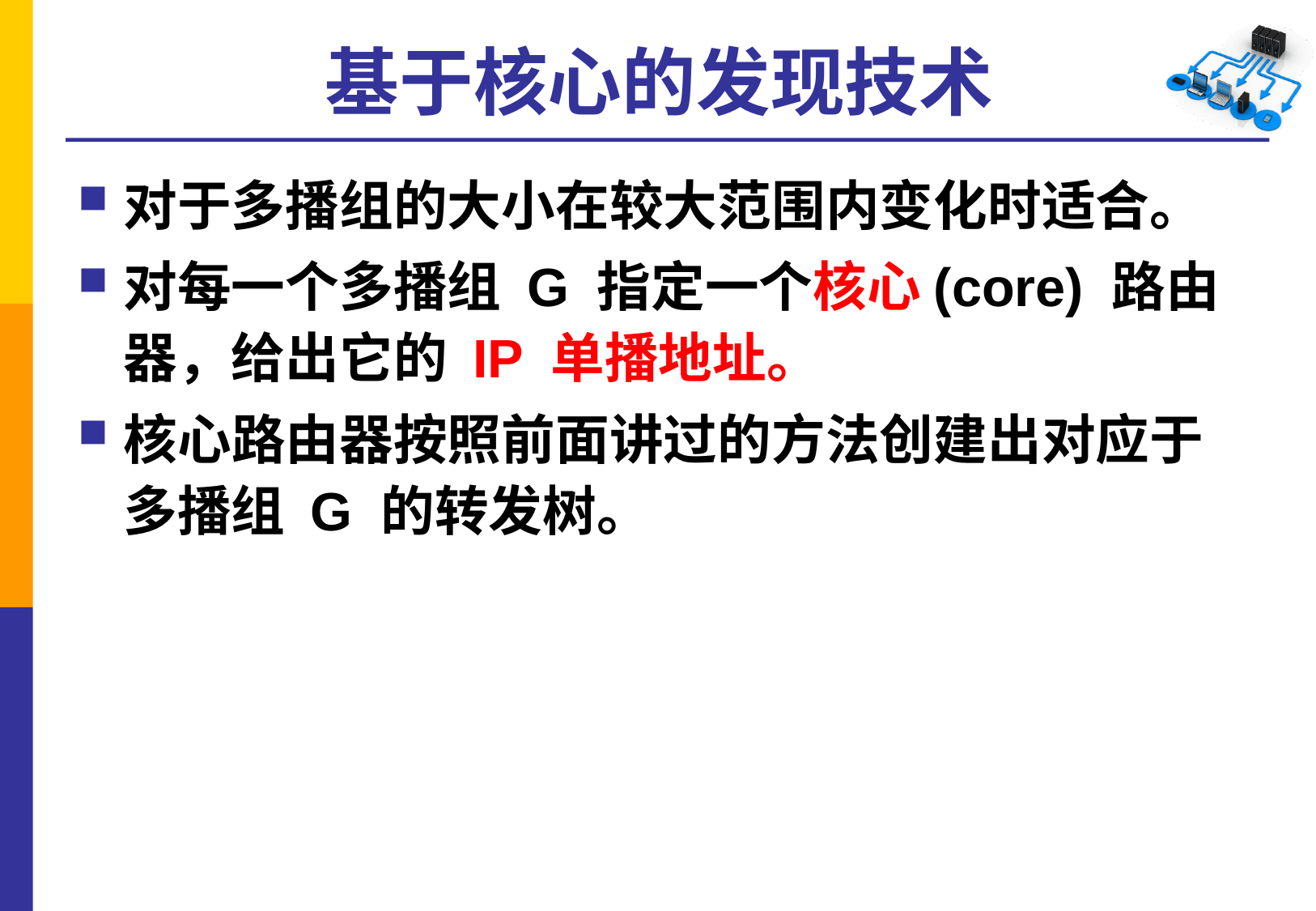

# 基于核心的发现技术
对于多播组的大小在较大范围内变化时适合。
对每一个多播组 G 指定一个核心(core) 路由器，给出它的 IP 单播地址。
核心路由器按照前面讲过的方法创建出对应于多播组 G 的转发树。